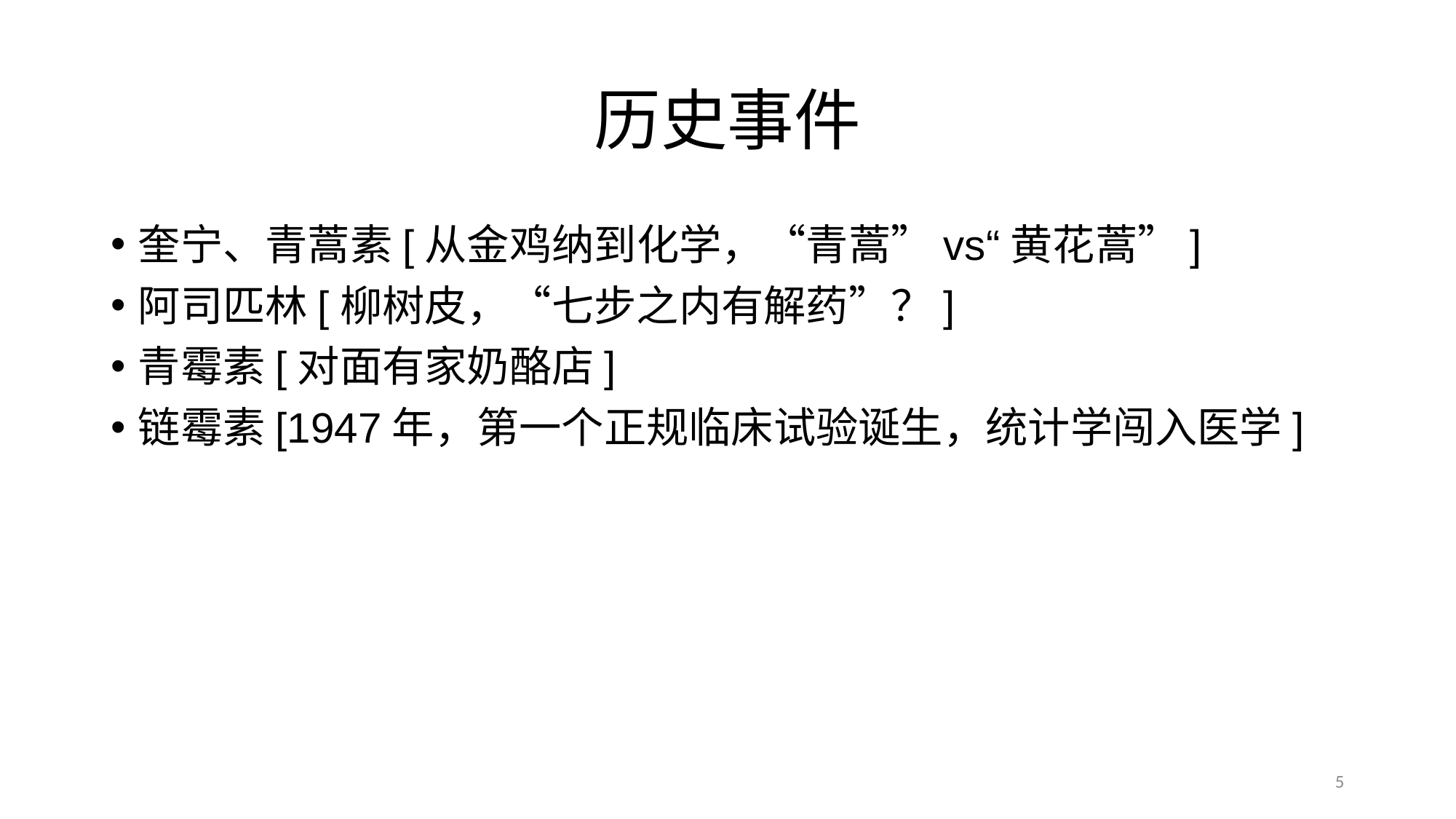

# 历史事件
奎宁、青蒿素[从金鸡纳到化学，“青蒿”vs“黄花蒿”]
阿司匹林[柳树皮，“七步之内有解药”？]
青霉素[对面有家奶酪店]
链霉素[1947年，第一个正规临床试验诞生，统计学闯入医学]

5